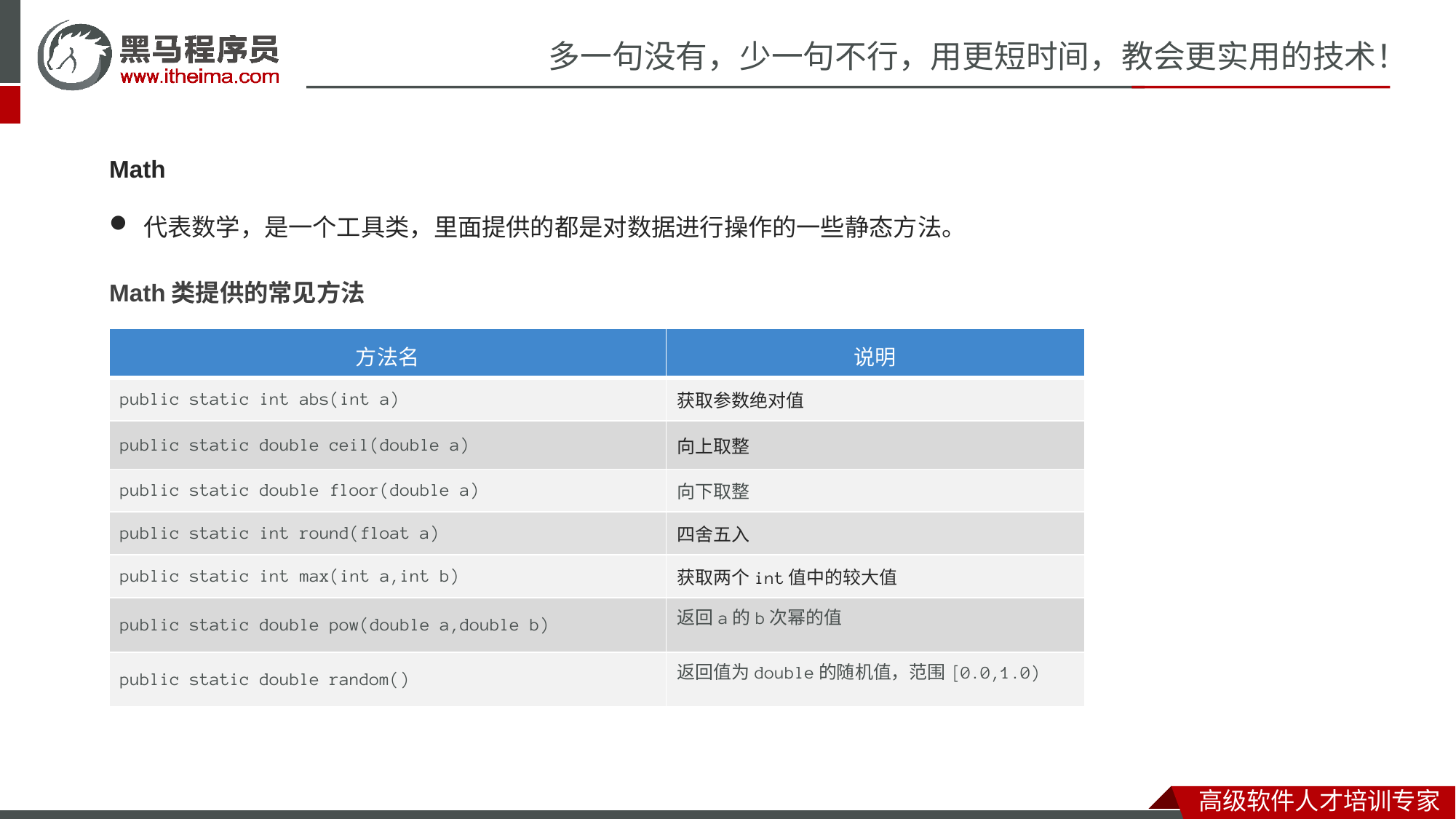

Math
代表数学，是一个工具类，里面提供的都是对数据进行操作的一些静态方法。
Math类提供的常见方法
| 方法名 | 说明 |
| --- | --- |
| public static int abs​(int a) | 获取参数绝对值 |
| public static double ceil​(double a) | 向上取整 |
| public static double floor​(double a) | 向下取整 |
| public static int round​(float a) | 四舍五入 |
| public static int max​(int a,int b) | 获取两个int值中的较大值 |
| public static double pow​(double a,double b) | 返回a的b次幂的值 |
| public static double random​() | 返回值为double的随机值，范围[0.0,1.0) |